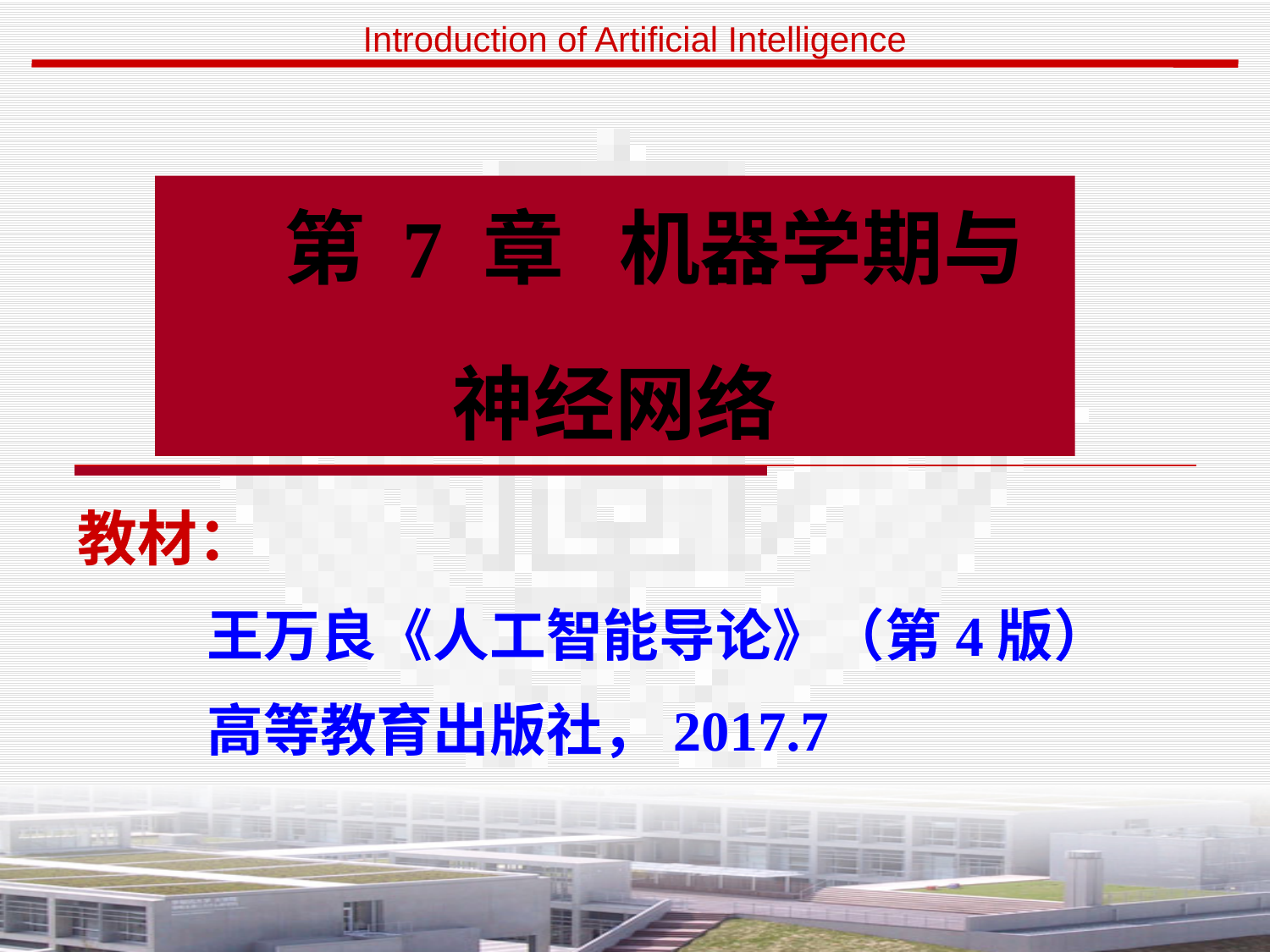

# 第 7 章   机器学期与 神经网络
教材：
         王万良《人工智能导论》（第4版）
         高等教育出版社，2017.7